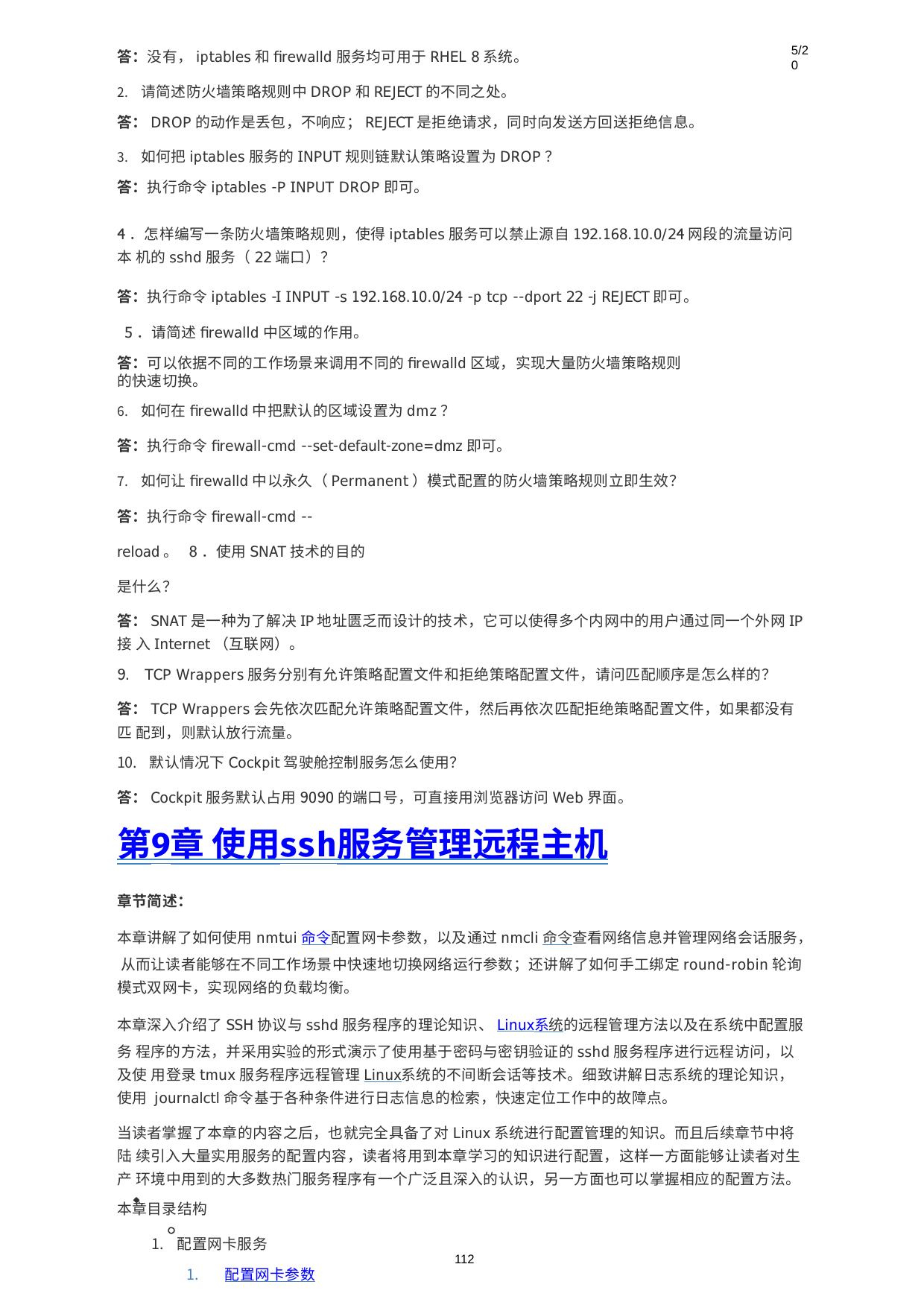

5/20
答：没有，iptables和firewalld服务均可用于RHEL 8系统。
请简述防火墙策略规则中DROP和REJECT的不同之处。

答：DROP的动作是丢包，不响应；REJECT是拒绝请求，同时向发送方回送拒绝信息。
如何把iptables服务的INPUT规则链默认策略设置为DROP？

答：执行命令iptables -P INPUT DROP即可。
4．怎样编写一条防火墙策略规则，使得iptables服务可以禁止源自192.168.10.0/24网段的流量访问本 机的sshd服务（22端口）？
答：执行命令iptables -I INPUT -s 192.168.10.0/24 -p tcp --dport 22 -j REJECT即可。 5．请简述firewalld中区域的作用。
答：可以依据不同的工作场景来调用不同的firewalld区域，实现大量防火墙策略规则的快速切换。

如何在firewalld中把默认的区域设置为dmz？
答：执行命令firewall-cmd --set-default-zone=dmz即可。
如何让firewalld中以永久（Permanent）模式配置的防火墙策略规则立即生效？
答：执行命令firewall-cmd --reload。  8．使用SNAT技术的目的是什么？
答：SNAT是一种为了解决IP地址匮乏而设计的技术，它可以使得多个内网中的用户通过同一个外网IP接 入Internet（互联网）。

TCP Wrappers服务分别有允许策略配置文件和拒绝策略配置文件，请问匹配顺序是怎么样的？
答：TCP Wrappers会先依次匹配允许策略配置文件，然后再依次匹配拒绝策略配置文件，如果都没有匹 配到，则默认放行流量。

默认情况下Cockpit驾驶舱控制服务怎么使用？
答：Cockpit服务默认占用9090的端口号，可直接用浏览器访问Web界面。
第9章 使用ssh服务管理远程主机
章节简述：
本章讲解了如何使用nmtui命令配置网卡参数，以及通过nmcli命令查看网络信息并管理网络会话服务， 从而让读者能够在不同工作场景中快速地切换网络运行参数；还讲解了如何手工绑定round-robin轮询 模式双网卡，实现网络的负载均衡。
本章深入介绍了SSH协议与sshd服务程序的理论知识、Linux系统的远程管理方法以及在系统中配置服务 程序的方法，并采用实验的形式演示了使用基于密码与密钥验证的sshd服务程序进行远程访问，以及使 用登录tmux服务程序远程管理Linux系统的不间断会话等技术。细致讲解日志系统的理论知识，使用 journalctl命令基于各种条件进行日志信息的检索，快速定位工作中的故障点。
当读者掌握了本章的内容之后，也就完全具备了对Linux系统进行配置管理的知识。而且后续章节中将陆 续引入大量实用服务的配置内容，读者将用到本章学习的知识进行配置，这样一方面能够让读者对生产 环境中用到的大多数热门服务程序有一个广泛且深入的认识，另一方面也可以掌握相应的配置方法。

本章目录结构
配置网卡服务
配置网卡参数

112